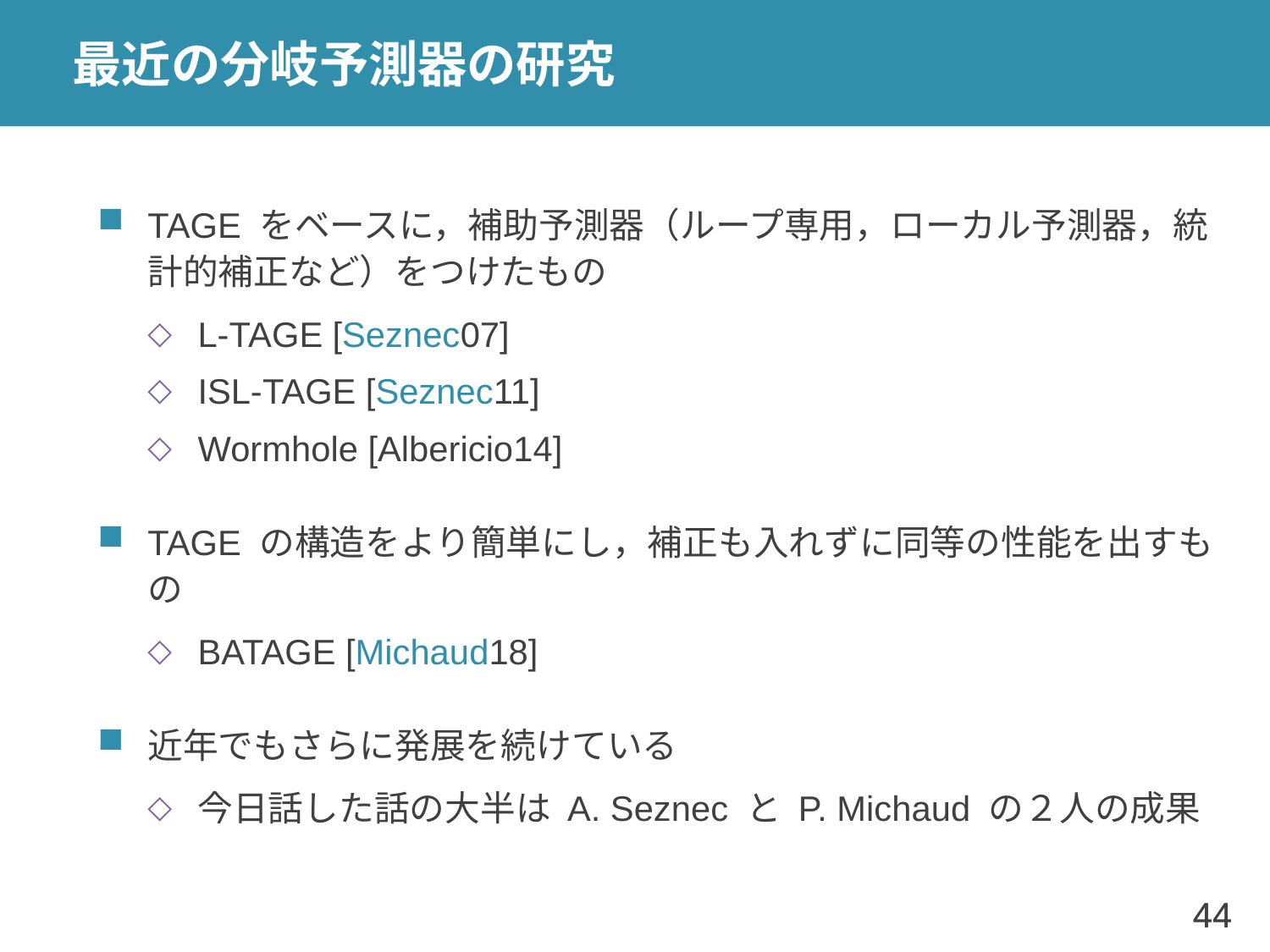

# 最近の分岐予測器の研究
TAGE をベースに，補助予測器（ループ専用，ローカル予測器，統計的補正など）をつけたもの
L-TAGE [Seznec07]
ISL-TAGE [Seznec11]
Wormhole [Albericio14]
TAGE の構造をより簡単にし，補正も入れずに同等の性能を出すもの
BATAGE [Michaud18]
近年でもさらに発展を続けている
今日話した話の大半は A. Seznec と P. Michaud の２人の成果